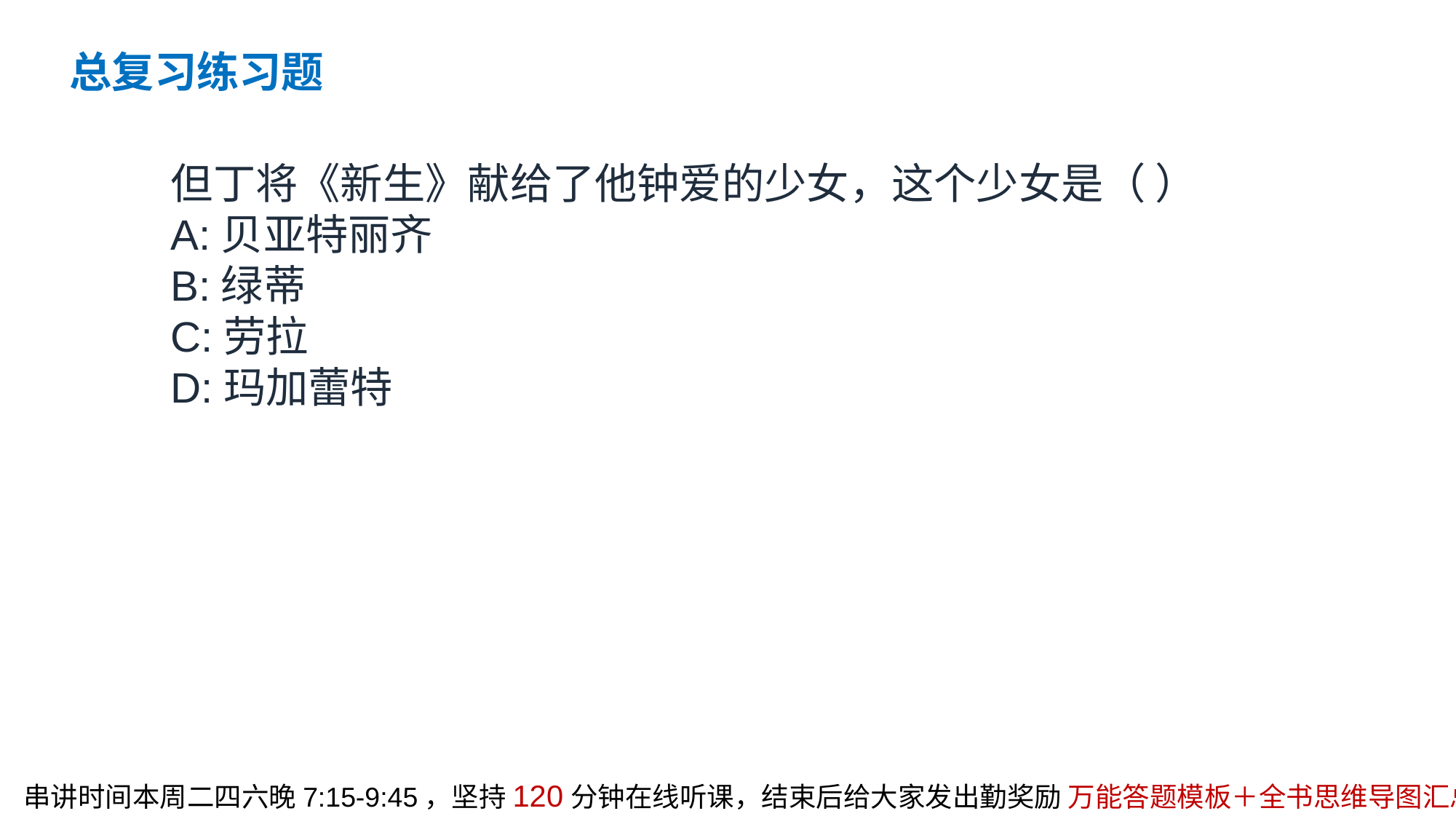

总复习练习题
但丁将《新生》献给了他钟爱的少女，这个少女是（ ）
A:贝亚特丽齐
B:绿蒂
C:劳拉
D:玛加蕾特